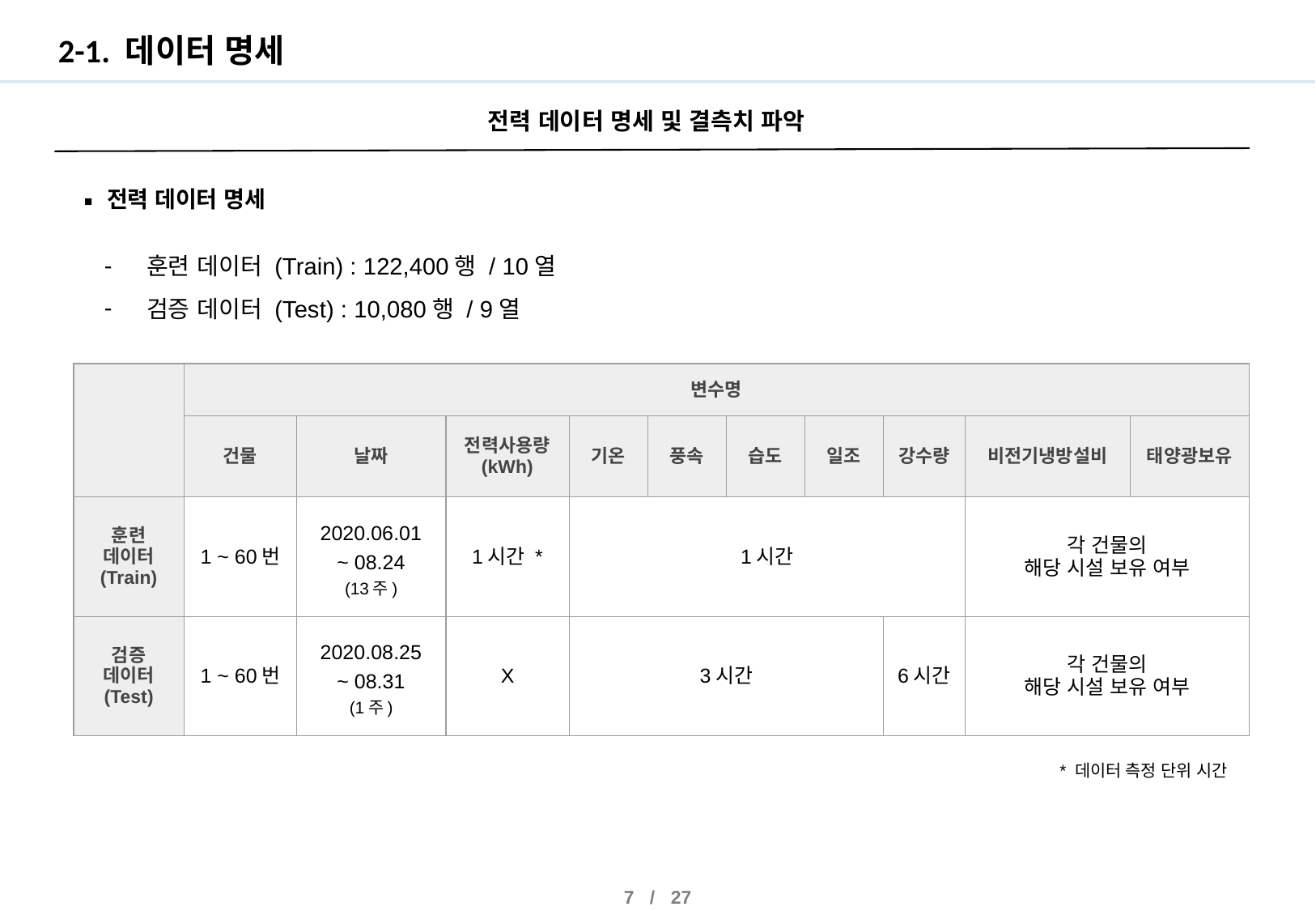

# 2-1. 데이터 명세
전력 데이터 명세 및 결측치 파악
전력 데이터 명세
훈련 데이터 (Train) : 122,400행 / 10열
검증 데이터 (Test) : 10,080행 / 9열
|  | 변수명 |  |  |  |  |  |  |  |  |  |
| --- | --- | --- | --- | --- | --- | --- | --- | --- | --- | --- |
|  | 건물 | 날짜 | 전력사용량 (kWh) | 기온 | 풍속 | 습도 | 일조 | 강수량 | 비전기냉방설비 | 태양광보유 |
| 훈련 데이터 (Train) | 1 ~ 60번 | 2020.06.01 ~ 08.24 (13주) | 1시간 \* | 1시간 |  |  |  |  | 각 건물의 해당 시설 보유 여부 |  |
| 검증 데이터 (Test) | 1 ~ 60번 | 2020.08.25 ~ 08.31 (1주) | X | 3시간 |  |  |  | 6시간 | 각 건물의 해당 시설 보유 여부 |  |
* 데이터 측정 단위 시간